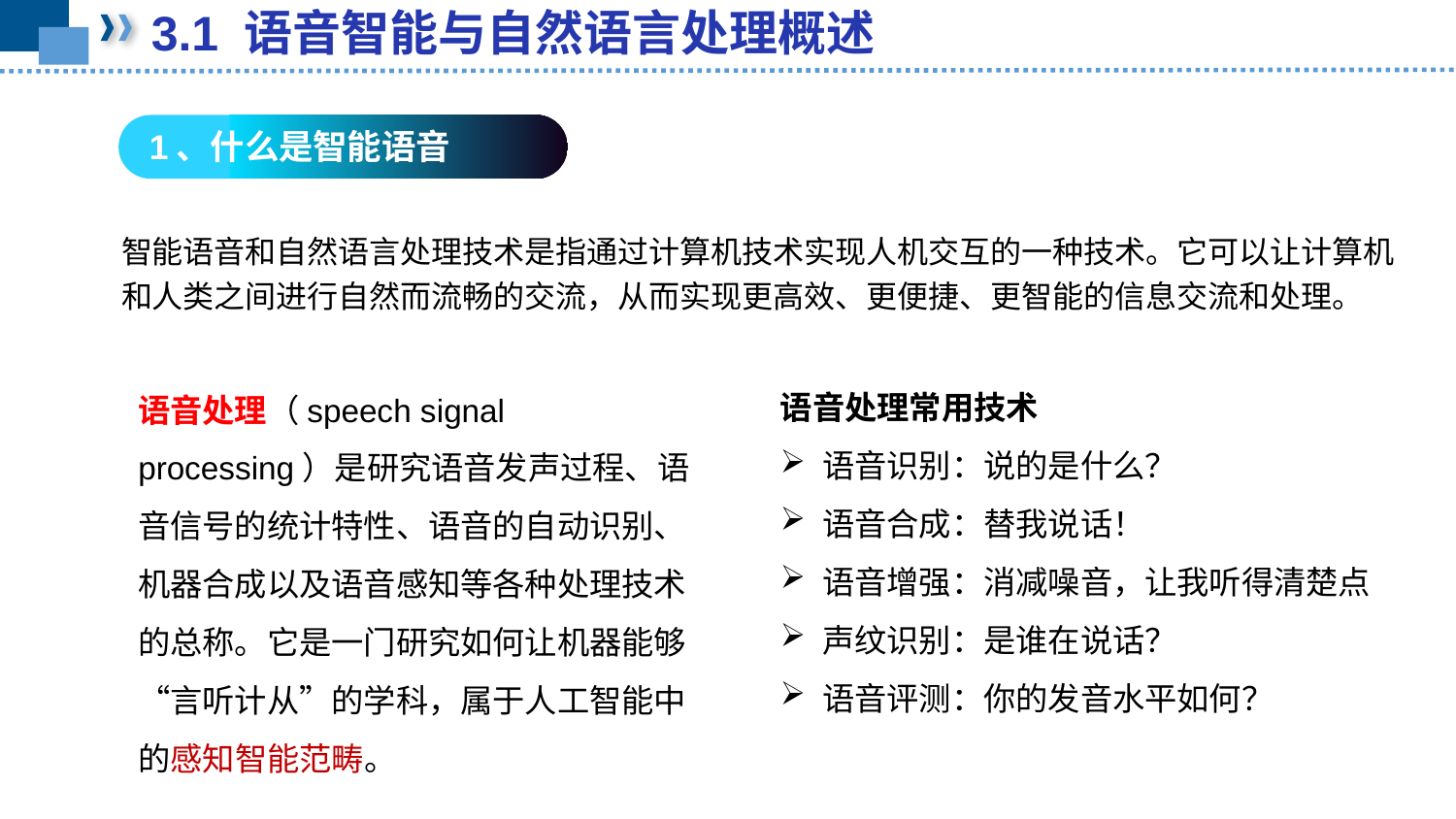

3.1 语音智能与自然语言处理概述

1、什么是智能语音
智能语音和自然语言处理技术是指通过计算机技术实现人机交互的一种技术。它可以让计算机和人类之间进行自然而流畅的交流，从而实现更高效、更便捷、更智能的信息交流和处理。
语音处理常用技术
语音识别：说的是什么？
语音合成：替我说话！
语音增强：消减噪音，让我听得清楚点
声纹识别：是谁在说话？
语音评测：你的发音水平如何？
语音处理（speech signal processing）是研究语音发声过程、语音信号的统计特性、语音的自动识别、机器合成以及语音感知等各种处理技术的总称。它是一门研究如何让机器能够“言听计从”的学科，属于人工智能中的感知智能范畴。